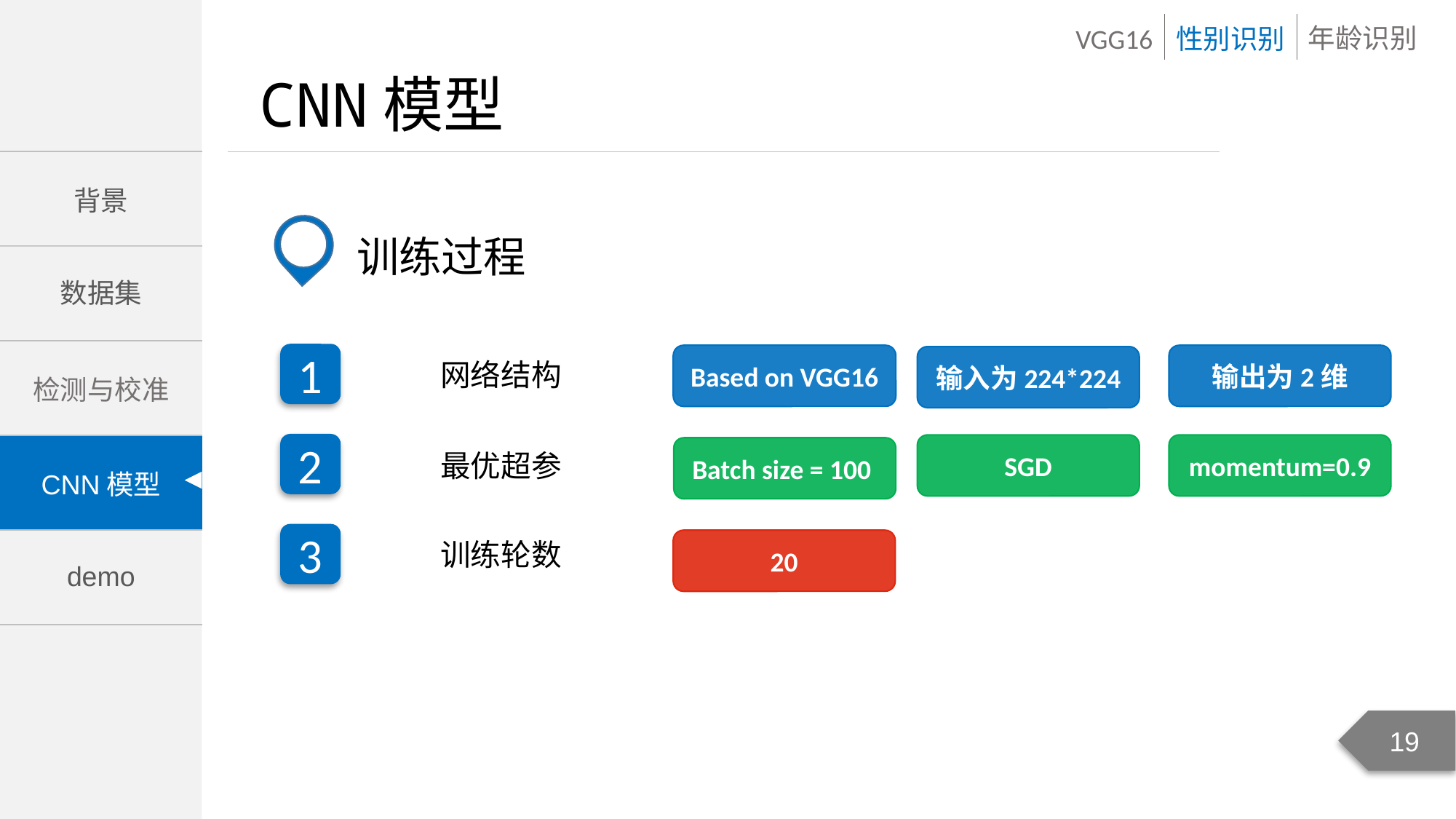

训练过程
1
Based on VGG16
输出为2维
输入为224*224
网络结构
2
SGD
momentum=0.9
Batch size = 100
最优超参
3
训练轮数
20